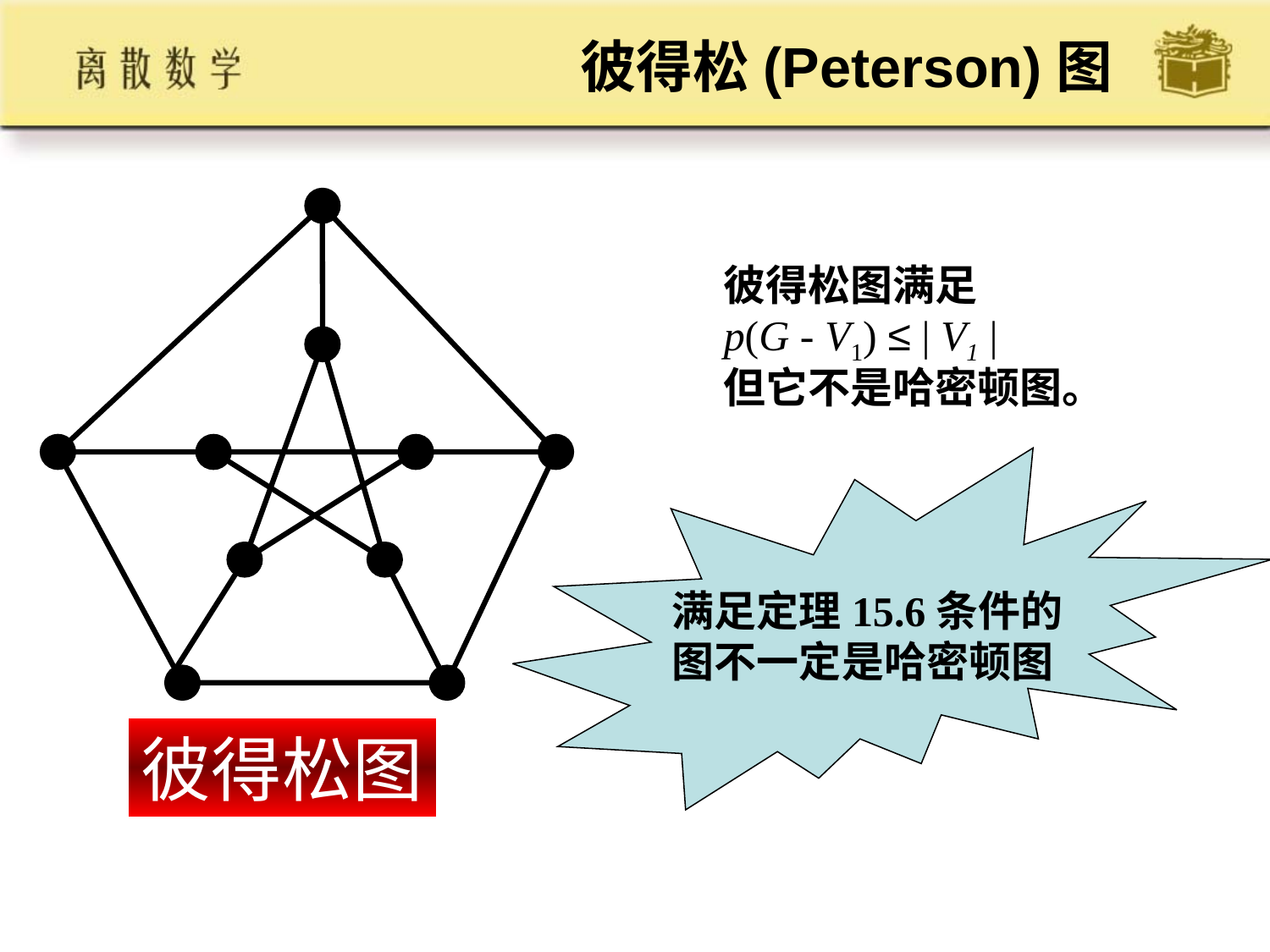

彼得松(Peterson)图

彼得松图满足
p(G - V1) ≤ | V1 |
但它不是哈密顿图。

满足定理15.6条件的图不一定是哈密顿图
彼得松图